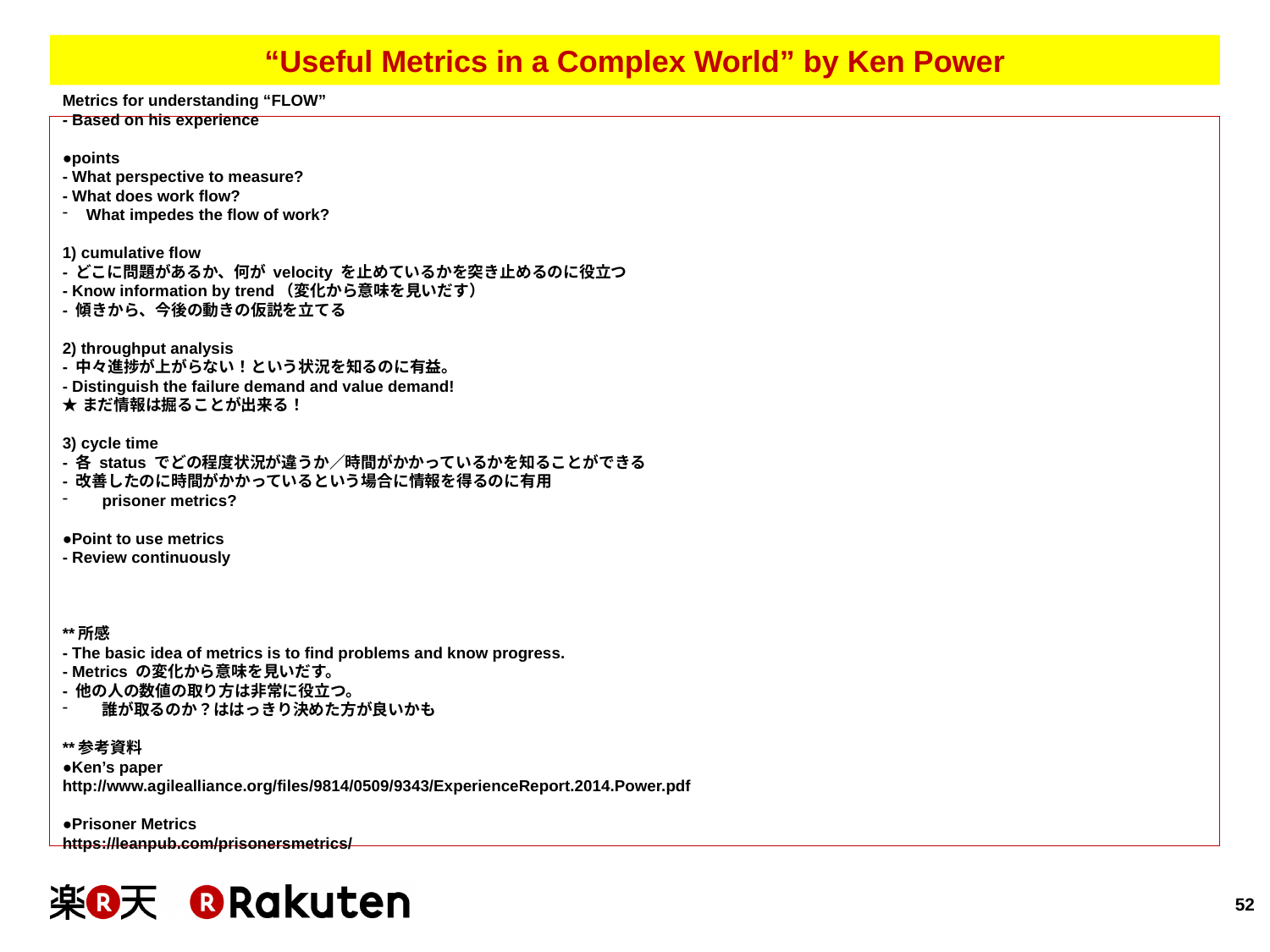

# “Useful Metrics in a Complex World” by Ken Power
Metrics for understanding “FLOW”
- Based on his experience

●points
- What perspective to measure?
- What does work flow?
What impedes the flow of work?

1) cumulative flow
- どこに問題があるか、何が velocity を止めているかを突き止めるのに役立つ
- Know information by trend（変化から意味を見いだす）
- 傾きから、今後の動きの仮説を立てる

2) throughput analysis
- 中々進捗が上がらない！という状況を知るのに有益。
- Distinguish the failure demand and value demand!
★まだ情報は掘ることが出来る！

3) cycle time
- 各 status でどの程度状況が違うか／時間がかかっているかを知ることができる
- 改善したのに時間がかかっているという場合に情報を得るのに有用
prisoner metrics?

●Point to use metrics
- Review continuously

**所感
- The basic idea of metrics is to find problems and know progress.
- Metrics の変化から意味を見いだす。
- 他の人の数値の取り方は非常に役立つ。
誰が取るのか？ははっきり決めた方が良いかも

**参考資料
●Ken’s paper
http://www.agilealliance.org/files/9814/0509/9343/ExperienceReport.2014.Power.pdf

●Prisoner Metrics
https://leanpub.com/prisonersmetrics/